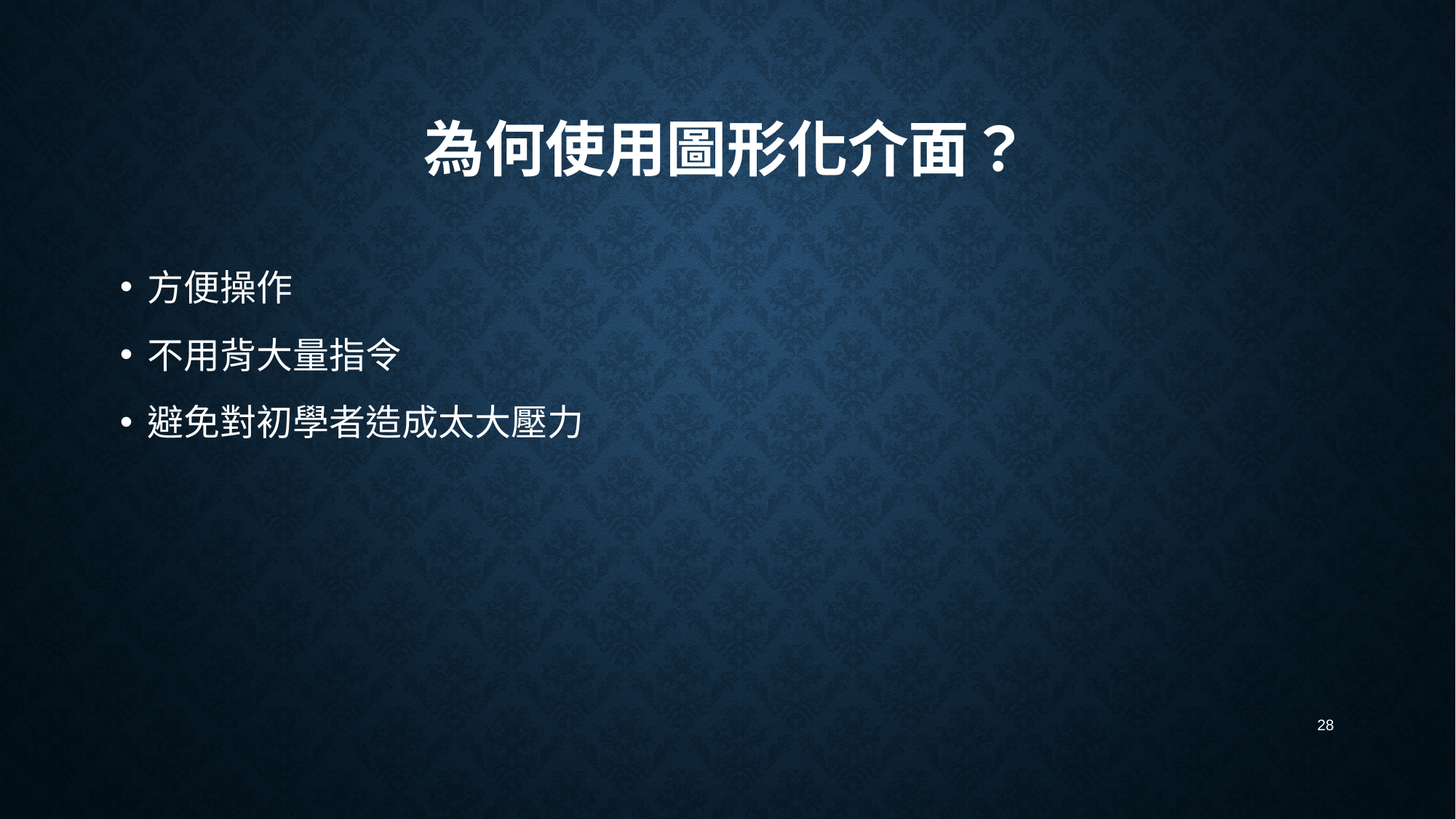

# 為何使用圖形化介面？
方便操作
不用背大量指令
避免對初學者造成太大壓力
28